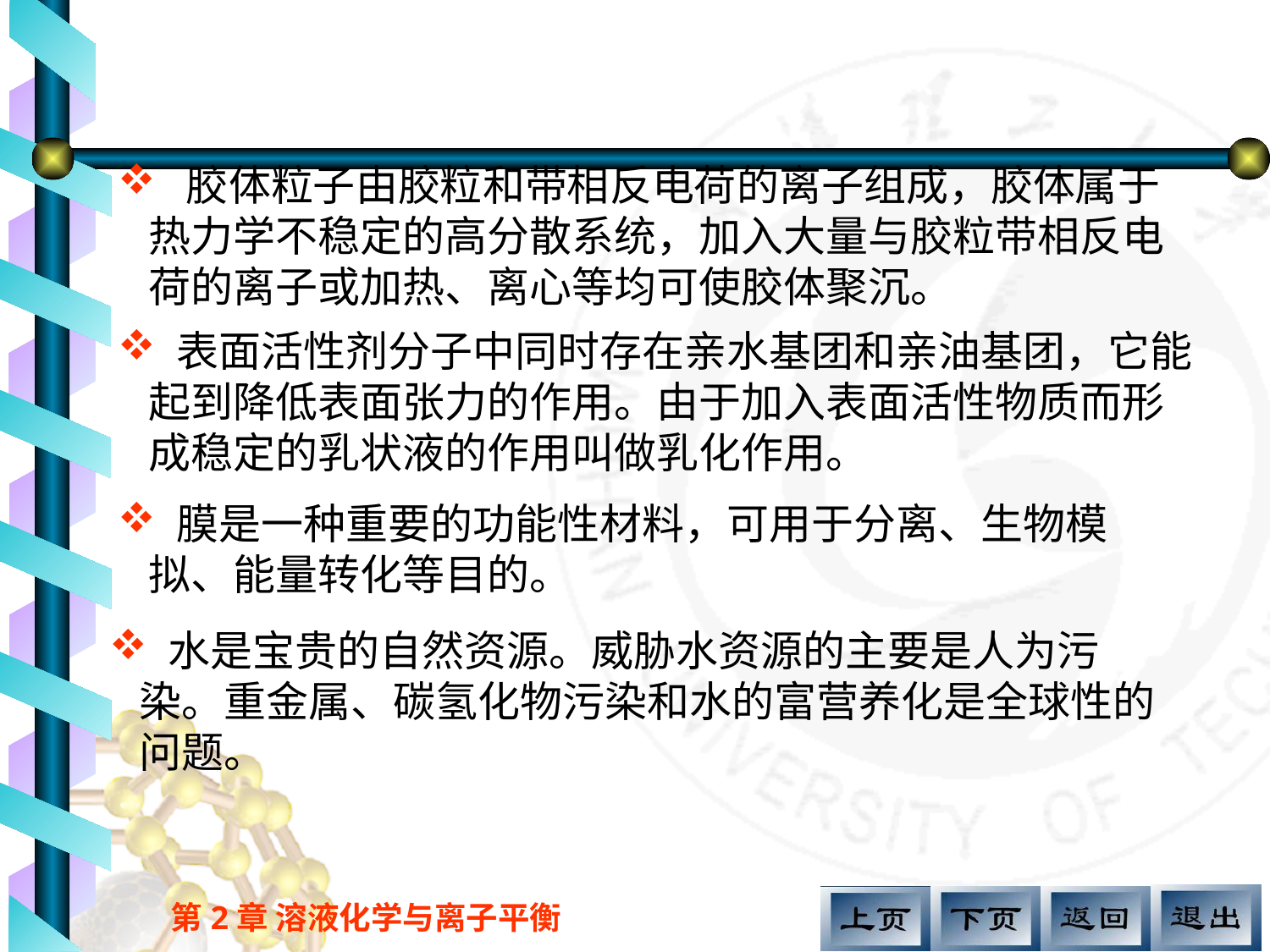

#
  胶体粒子由胶粒和带相反电荷的离子组成，胶体属于热力学不稳定的高分散系统，加入大量与胶粒带相反电荷的离子或加热、离心等均可使胶体聚沉。
 表面活性剂分子中同时存在亲水基团和亲油基团，它能起到降低表面张力的作用。由于加入表面活性物质而形成稳定的乳状液的作用叫做乳化作用。
 膜是一种重要的功能性材料，可用于分离、生物模拟、能量转化等目的。
 水是宝贵的自然资源。威胁水资源的主要是人为污染。重金属、碳氢化物污染和水的富营养化是全球性的问题。